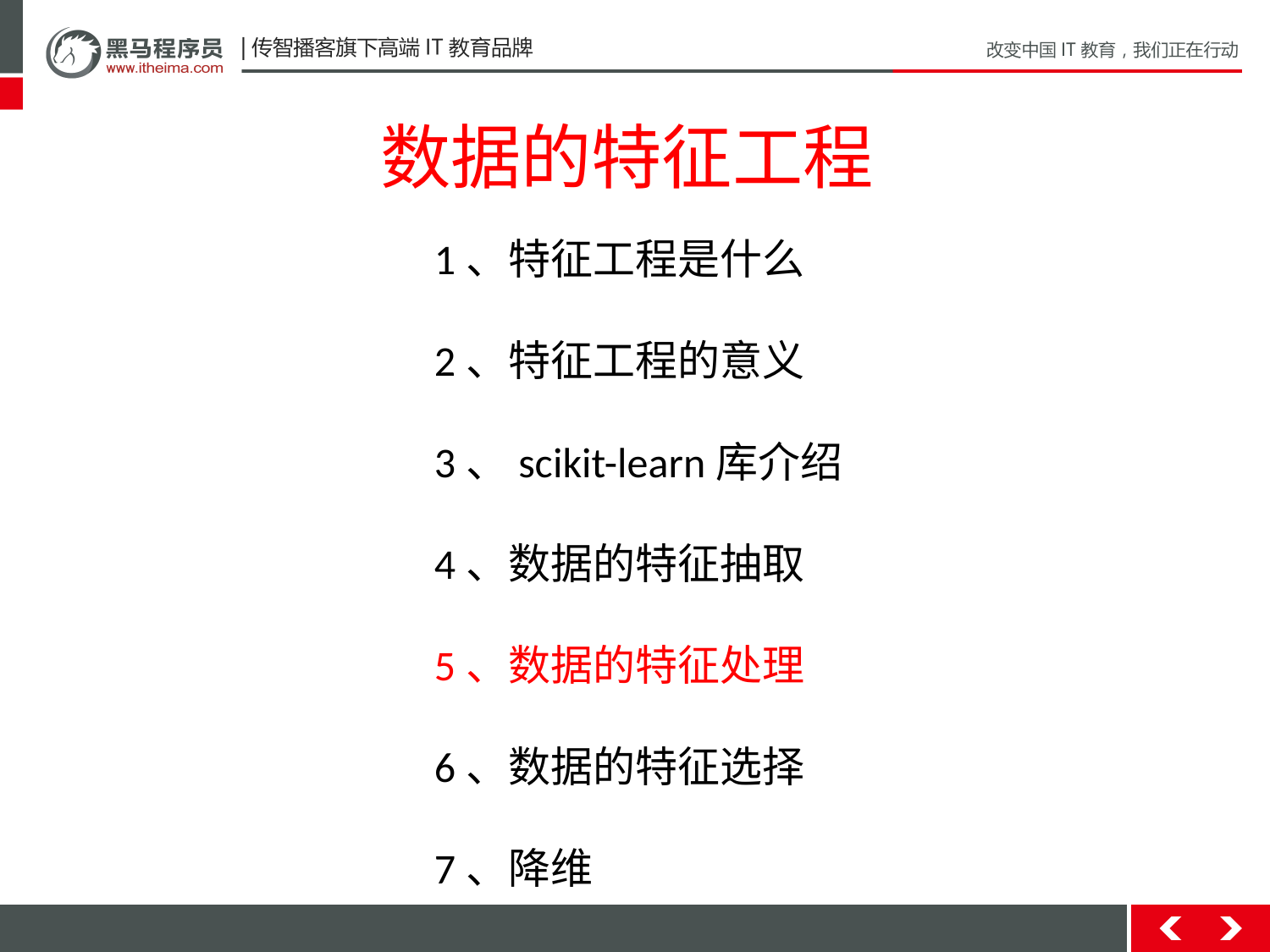

数据的特征工程

1、特征工程是什么

2、特征工程的意义

3、scikit-learn库介绍

4、数据的特征抽取

5、数据的特征处理

6、数据的特征选择

7、降维